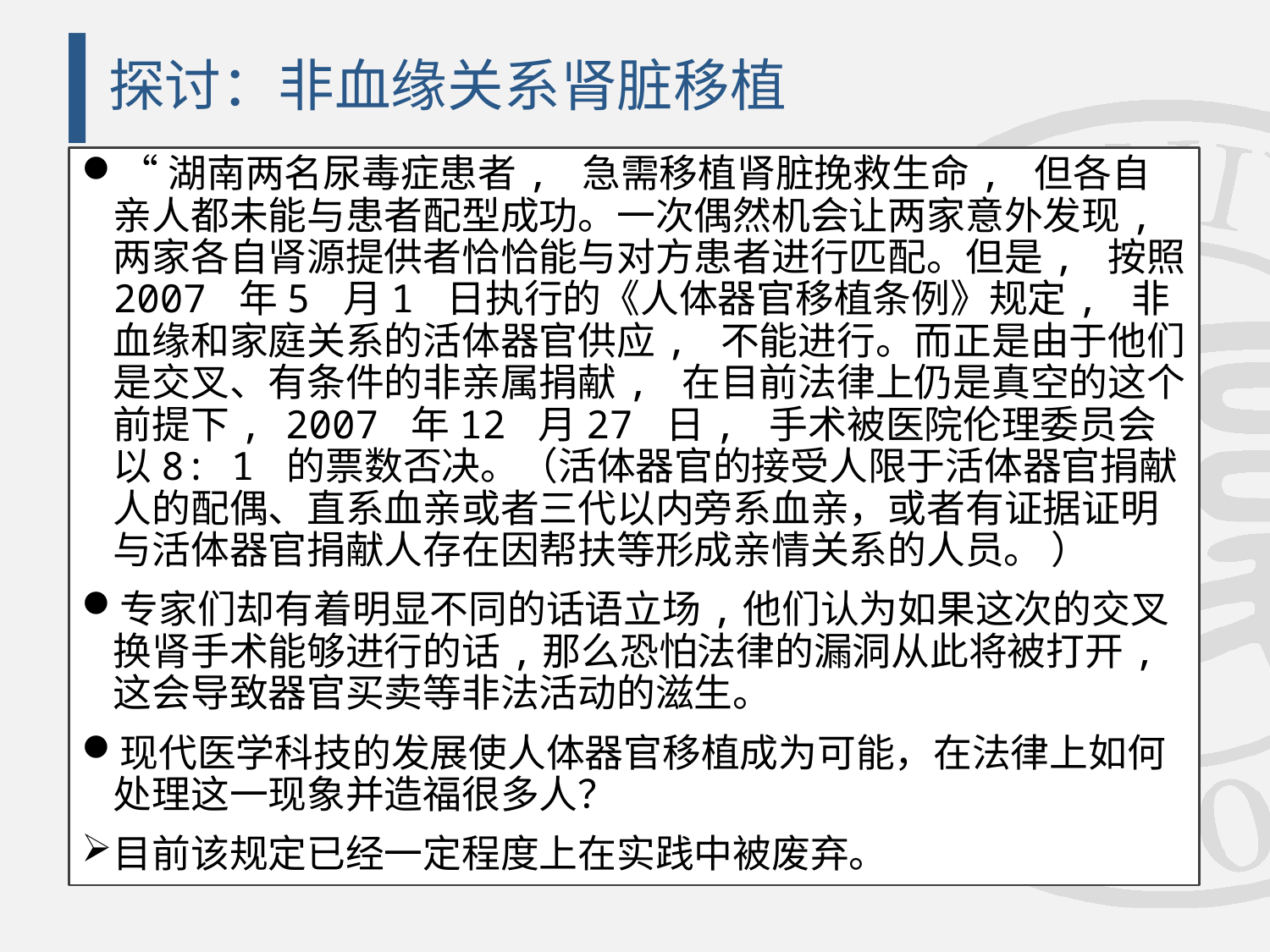

# 探讨：非血缘关系肾脏移植
“湖南两名尿毒症患者, 急需移植肾脏挽救生命, 但各自亲人都未能与患者配型成功。一次偶然机会让两家意外发现, 两家各自肾源提供者恰恰能与对方患者进行匹配。但是, 按照2007 年5 月1 日执行的《人体器官移植条例》规定, 非血缘和家庭关系的活体器官供应, 不能进行。而正是由于他们是交叉、有条件的非亲属捐献, 在目前法律上仍是真空的这个前提下, 2007 年12 月27 日, 手术被医院伦理委员会以8: 1 的票数否决。（活体器官的接受人限于活体器官捐献人的配偶、直系血亲或者三代以内旁系血亲，或者有证据证明与活体器官捐献人存在因帮扶等形成亲情关系的人员。 ）
专家们却有着明显不同的话语立场,他们认为如果这次的交叉换肾手术能够进行的话,那么恐怕法律的漏洞从此将被打开, 这会导致器官买卖等非法活动的滋生。
现代医学科技的发展使人体器官移植成为可能，在法律上如何处理这一现象并造福很多人？
目前该规定已经一定程度上在实践中被废弃。